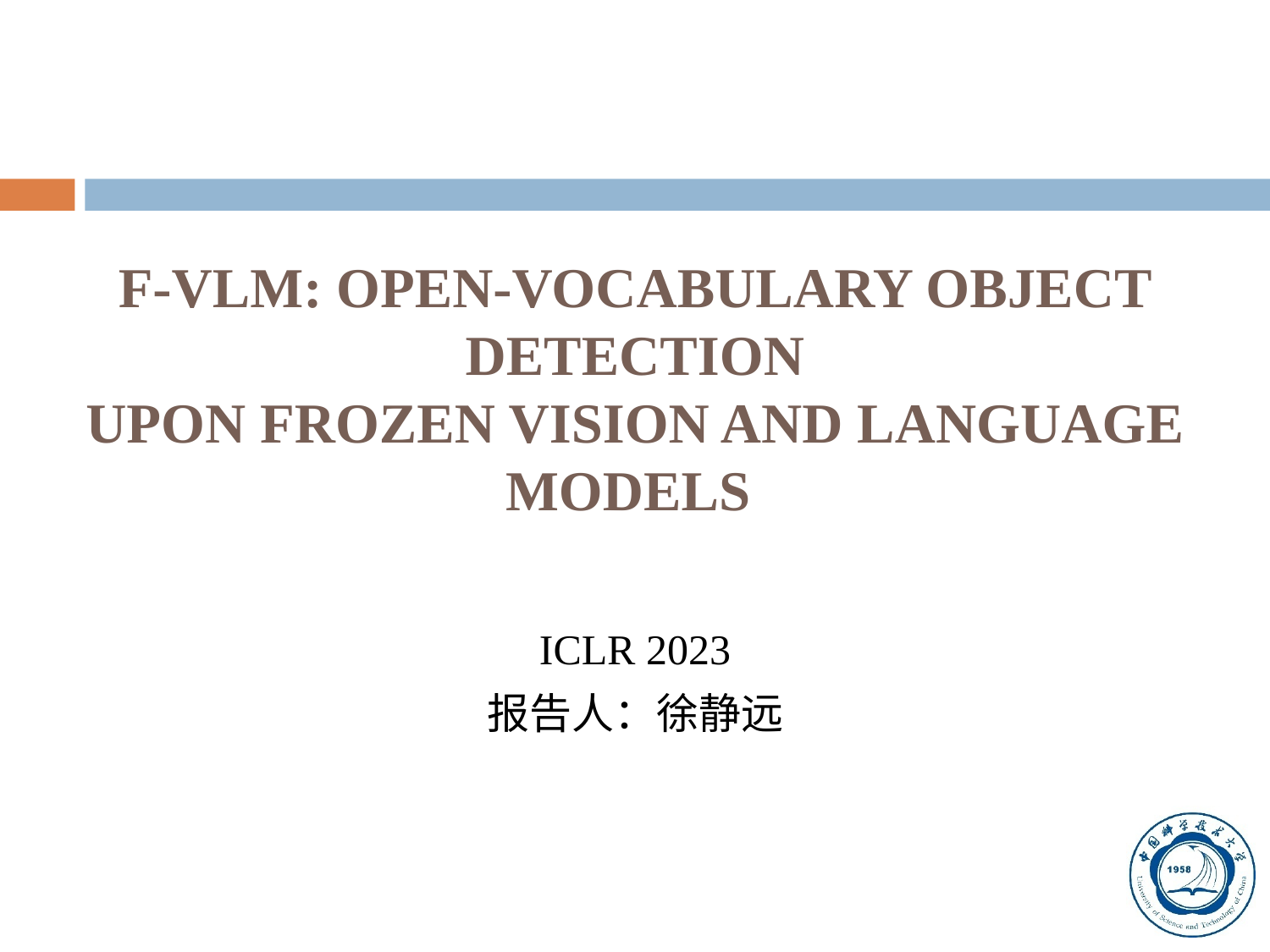

# F-VLM: OPEN-VOCABULARY OBJECT DETECTION UPON FROZEN VISION AND LANGUAGE MODELS
ICLR 2023
报告人：徐静远